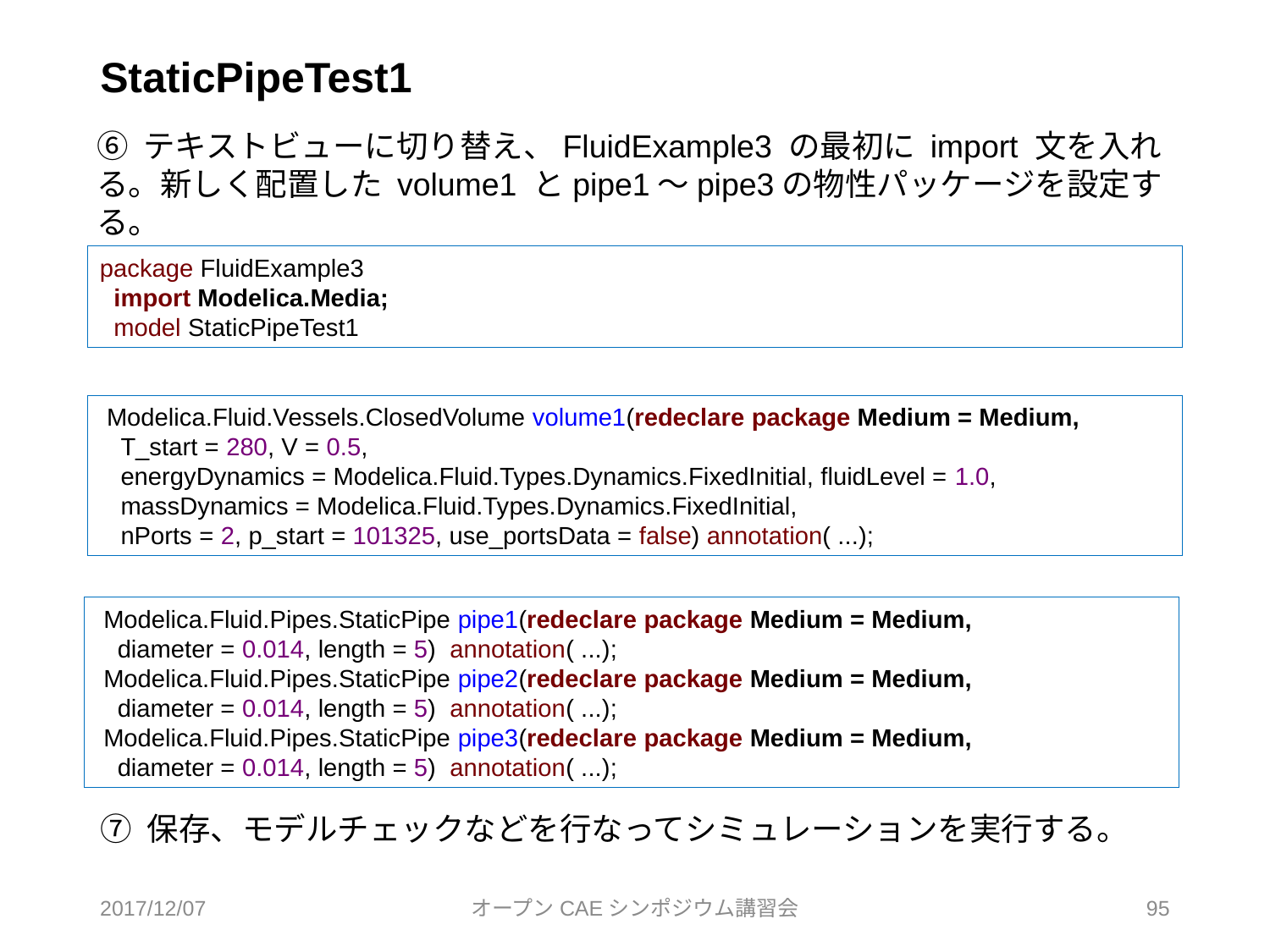

# StaticPipeTest1
⑥ テキストビューに切り替え、FluidExample3 の最初に import 文を入れる。新しく配置した volume1 とpipe1〜pipe3の物性パッケージを設定する。
package FluidExample3
  import Modelica.Media;
  model StaticPipeTest1
 Modelica.Fluid.Vessels.ClosedVolume volume1(redeclare package Medium = Medium,
   T_start = 280, V = 0.5,
   energyDynamics = Modelica.Fluid.Types.Dynamics.FixedInitial, fluidLevel = 1.0,
   massDynamics = Modelica.Fluid.Types.Dynamics.FixedInitial,
   nPorts = 2, p_start = 101325, use_portsData = false) annotation( ...);
 Modelica.Fluid.Pipes.StaticPipe pipe1(redeclare package Medium = Medium,
   diameter = 0.014, length = 5)  annotation( ...);
 Modelica.Fluid.Pipes.StaticPipe pipe2(redeclare package Medium = Medium,
   diameter = 0.014, length = 5)  annotation( ...);
 Modelica.Fluid.Pipes.StaticPipe pipe3(redeclare package Medium = Medium,
   diameter = 0.014, length = 5)  annotation( ...);
⑦ 保存、モデルチェックなどを行なってシミュレーションを実行する。
2017/12/07
オープンCAEシンポジウム講習会
95